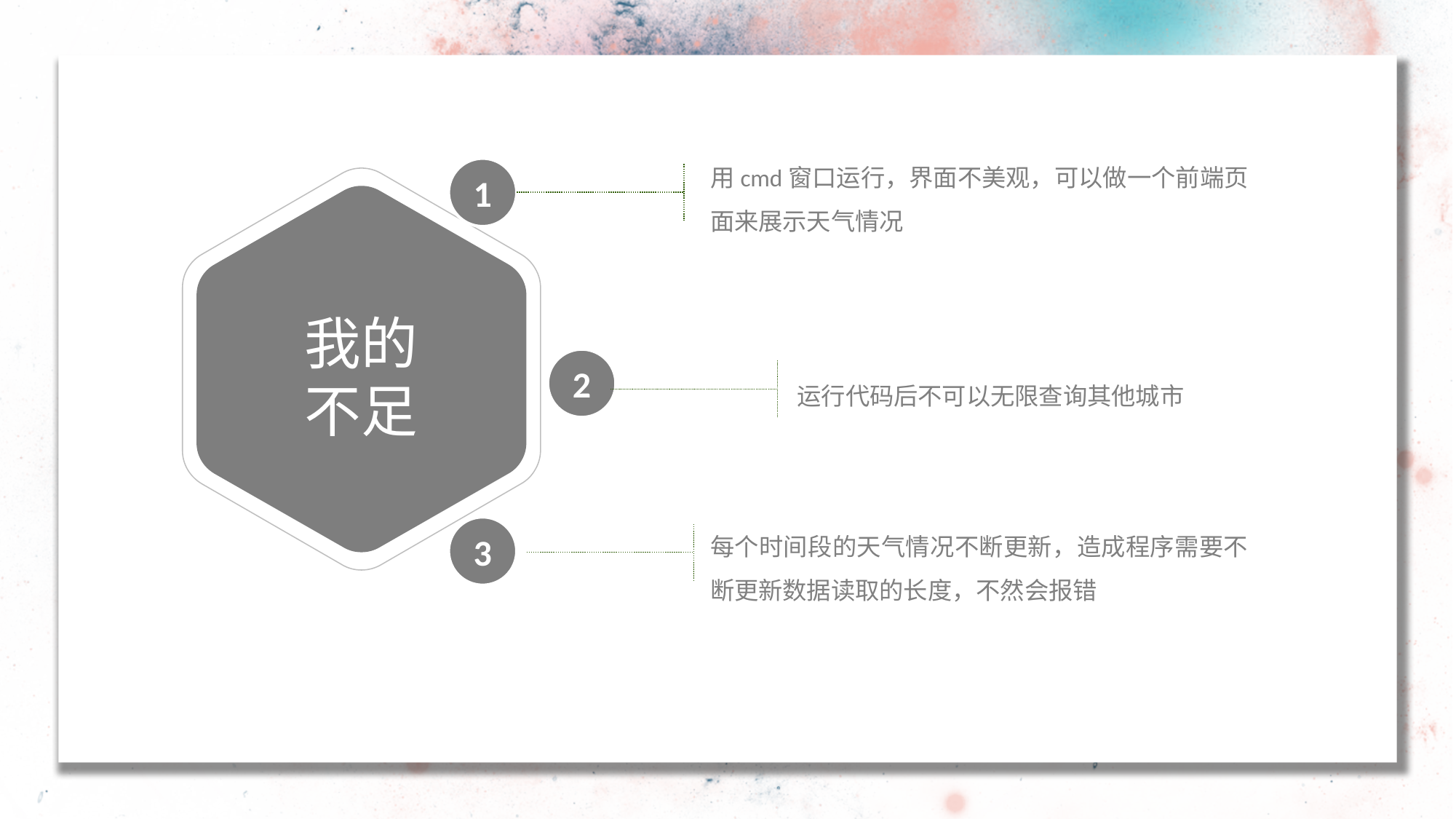

用cmd窗口运行，界面不美观，可以做一个前端页面来展示天气情况
1

我的不足
2
运行代码后不可以无限查询其他城市
每个时间段的天气情况不断更新，造成程序需要不断更新数据读取的长度，不然会报错
3